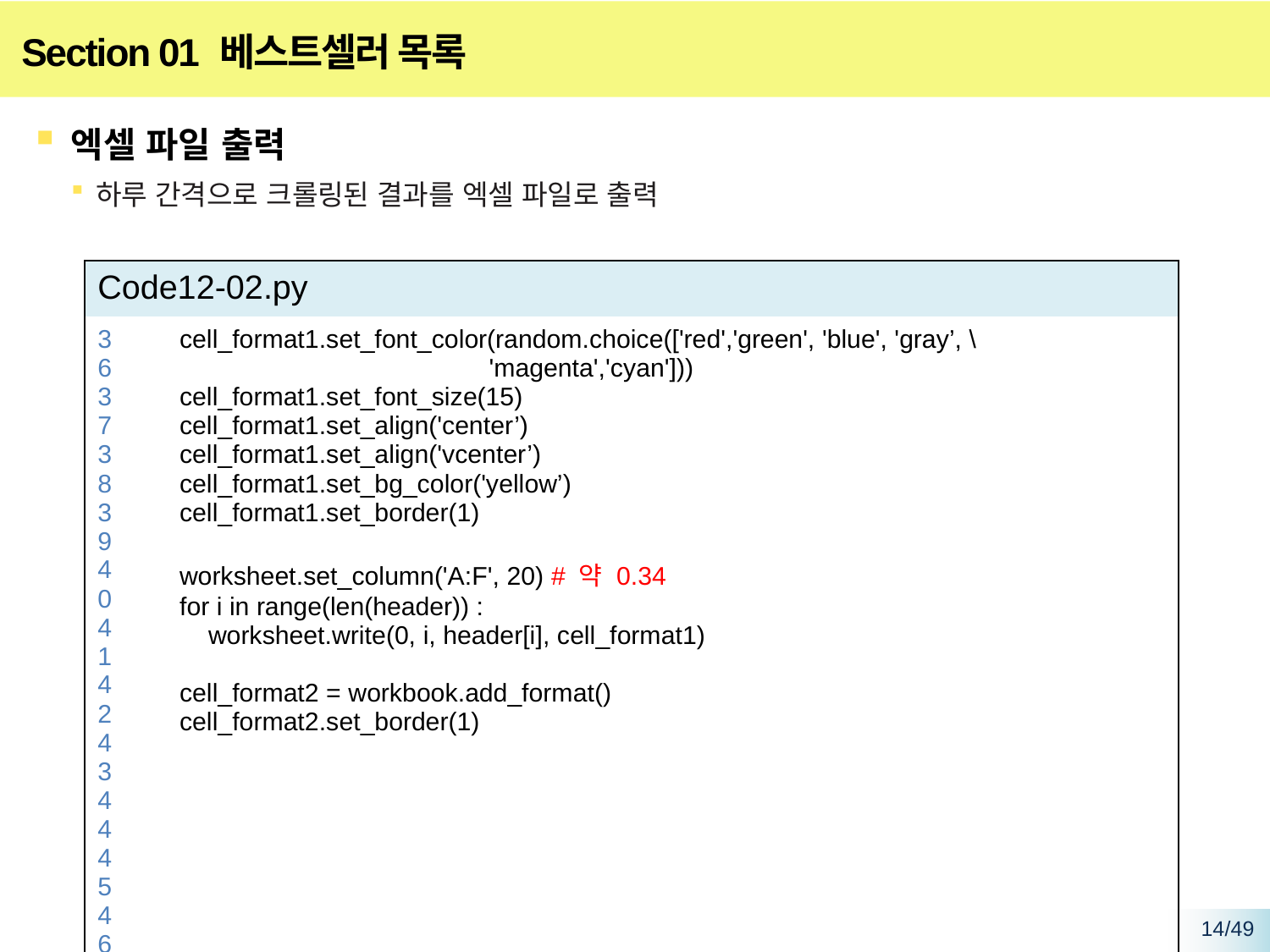

# Section 01 베스트셀러 목록
엑셀 파일 출력
하루 간격으로 크롤링된 결과를 엑셀 파일로 출력
| Code12-02.py |  |
| --- | --- |
| 36 37 38 39 40 41 42 43 44 45 46 47 48 49 50 | cell\_format1.set\_font\_color(random.choice(['red','green', 'blue', 'gray’, \ 'magenta','cyan'])) cell\_format1.set\_font\_size(15) cell\_format1.set\_align('center’) cell\_format1.set\_align('vcenter’) cell\_format1.set\_bg\_color('yellow’) cell\_format1.set\_border(1) worksheet.set\_column('A:F', 20) # 약 0.34 for i in range(len(header)) : worksheet.write(0, i, header[i], cell\_format1) cell\_format2 = workbook.add\_format() cell\_format2.set\_border(1) |